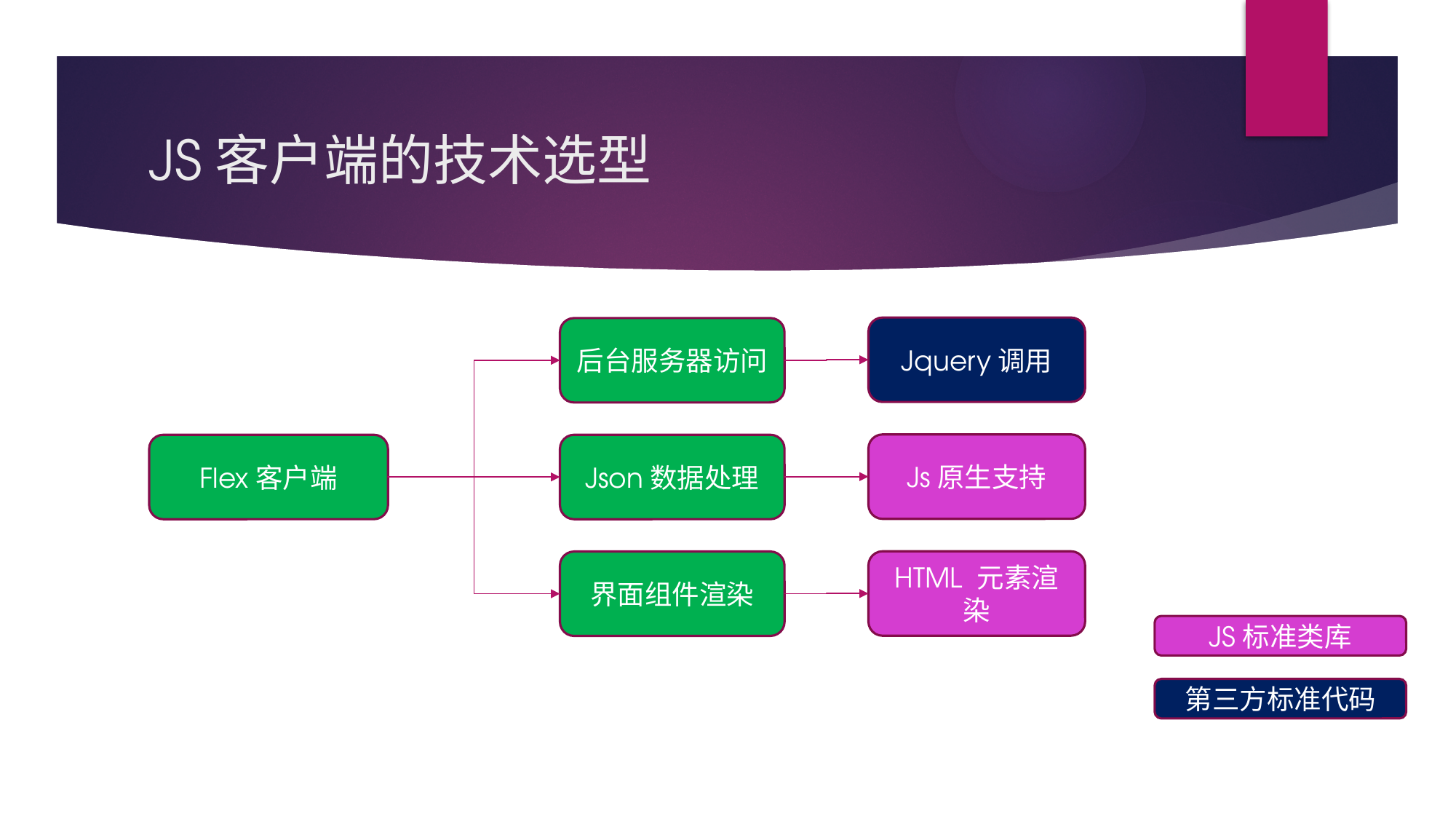

# JS客户端的技术选型
Jquery调用
后台服务器访问
Js原生支持
Flex客户端
Json数据处理
HTML 元素渲染
界面组件渲染
JS标准类库
第三方标准代码